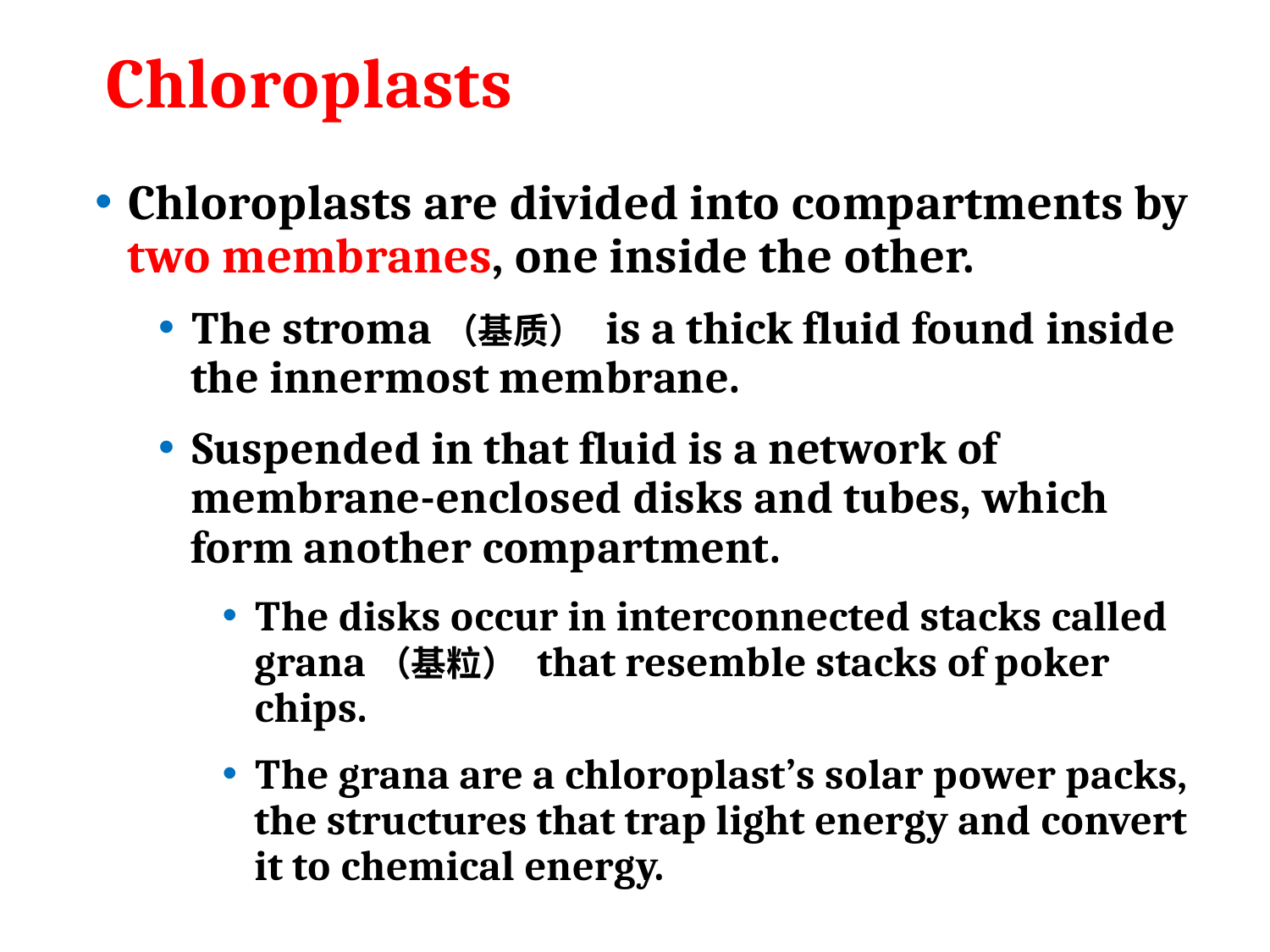

# Chloroplasts
Chloroplasts are divided into compartments by two membranes, one inside the other.
The stroma（基质） is a thick fluid found inside the innermost membrane.
Suspended in that fluid is a network of membrane-enclosed disks and tubes, which form another compartment.
The disks occur in interconnected stacks called grana（基粒） that resemble stacks of poker chips.
The grana are a chloroplast’s solar power packs, the structures that trap light energy and convert it to chemical energy.